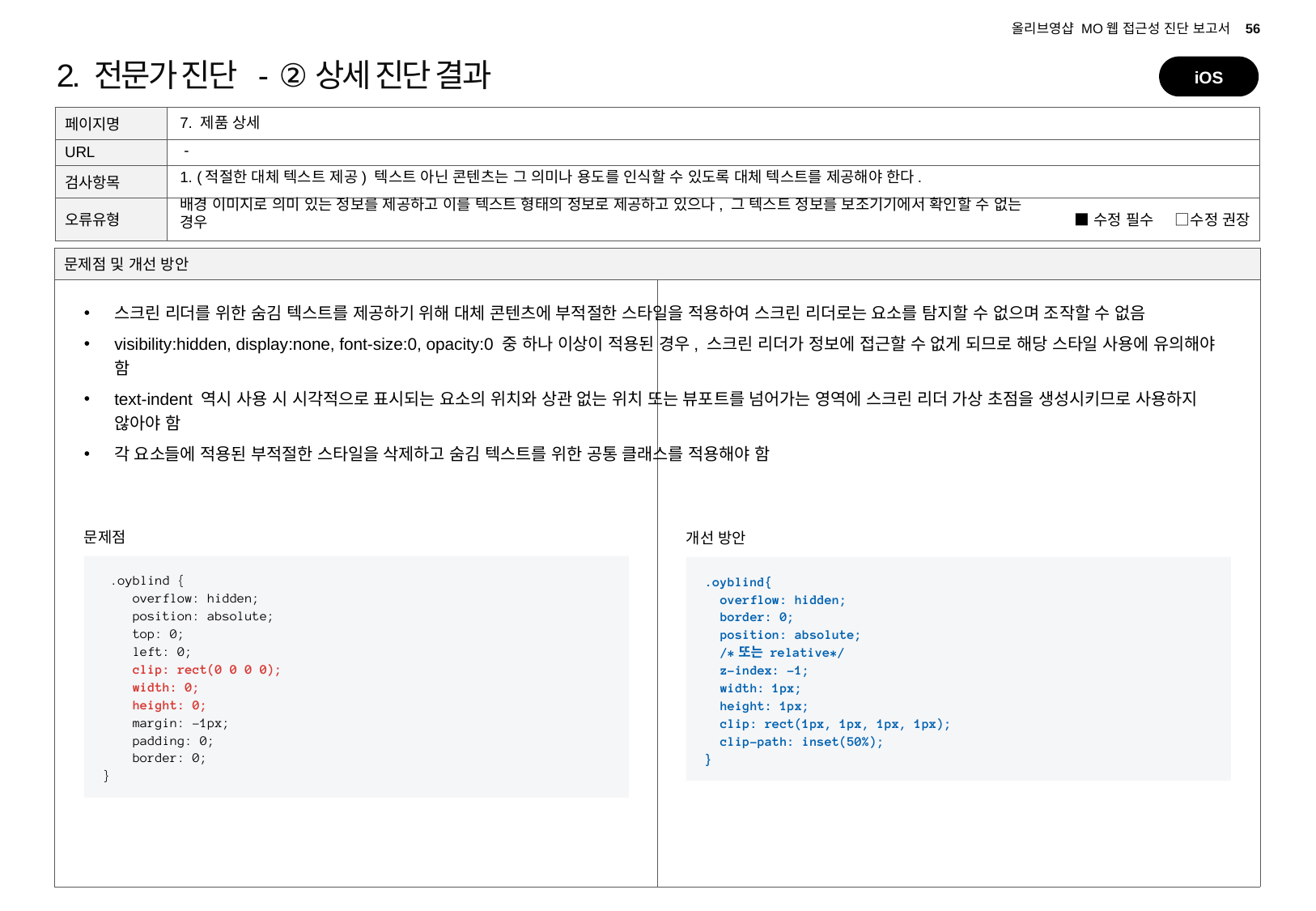

iOS
# 2. 전문가 진단  -  ②상세 진단 결과
7. 제품 상세
 -
1. (적절한 대체 텍스트 제공) 텍스트 아닌 콘텐츠는 그 의미나 용도를 인식할 수 있도록 대체 텍스트를 제공해야 한다.
배경 이미지로 의미 있는 정보를 제공하고 이를 텍스트 형태의 정보로 제공하고 있으나, 그 텍스트 정보를 보조기기에서 확인할 수 없는 경우
스크린 리더를 위한 숨김 텍스트를 제공하기 위해 대체 콘텐츠에 부적절한 스타일을 적용하여 스크린 리더로는 요소를 탐지할 수 없으며 조작할 수 없음
visibility:hidden, display:none, font-size:0, opacity:0 중 하나 이상이 적용된 경우, 스크린 리더가 정보에 접근할 수 없게 되므로 해당 스타일 사용에 유의해야 함
text-indent 역시 사용 시 시각적으로 표시되는 요소의 위치와 상관 없는 위치 또는 뷰포트를 넘어가는 영역에 스크린 리더 가상 초점을 생성시키므로 사용하지 않아야 함
각 요소들에 적용된 부적절한 스타일을 삭제하고 숨김 텍스트를 위한 공통 클래스를 적용해야 함
문제점
개선 방안
 .oyblind {
    overflow: hidden;
    position: absolute;
    top: 0;
    left: 0;
    clip: rect(0 0 0 0);
    width: 0;
    height: 0;
    margin: -1px;
    padding: 0;
    border: 0;
}
.oyblind{
  overflow: hidden;
  border: 0;
  position: absolute;
  /*또는 relative*/
  z-index: -1;
  width: 1px;
  height: 1px;
  clip: rect(1px, 1px, 1px, 1px);
  clip-path: inset(50%);
}